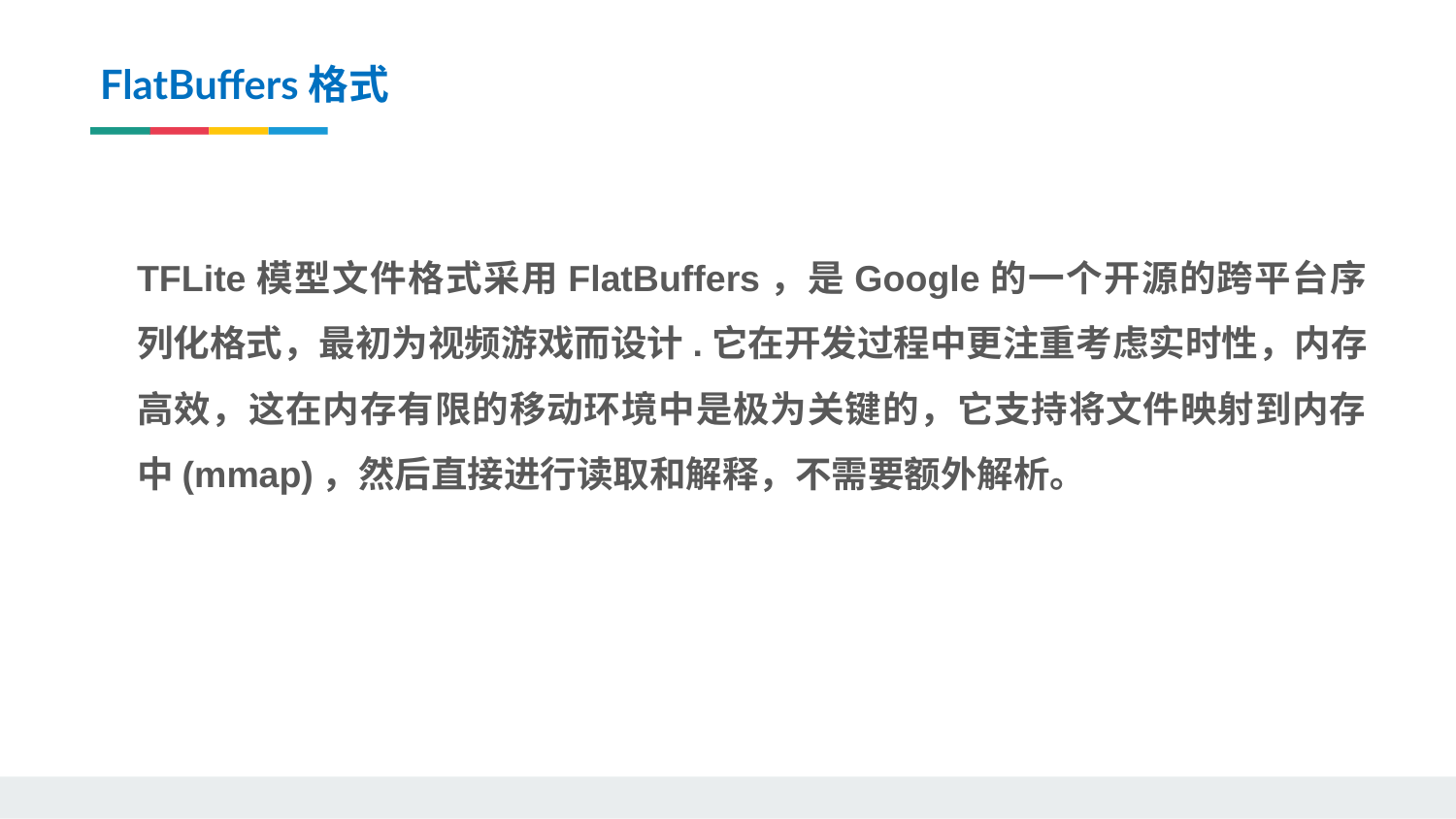

FlatBuffers格式
TFLite模型文件格式采用FlatBuffers，是Google的一个开源的跨平台序列化格式，最初为视频游戏而设计.它在开发过程中更注重考虑实时性，内存高效，这在内存有限的移动环境中是极为关键的，它支持将文件映射到内存中(mmap)，然后直接进行读取和解释，不需要额外解析。